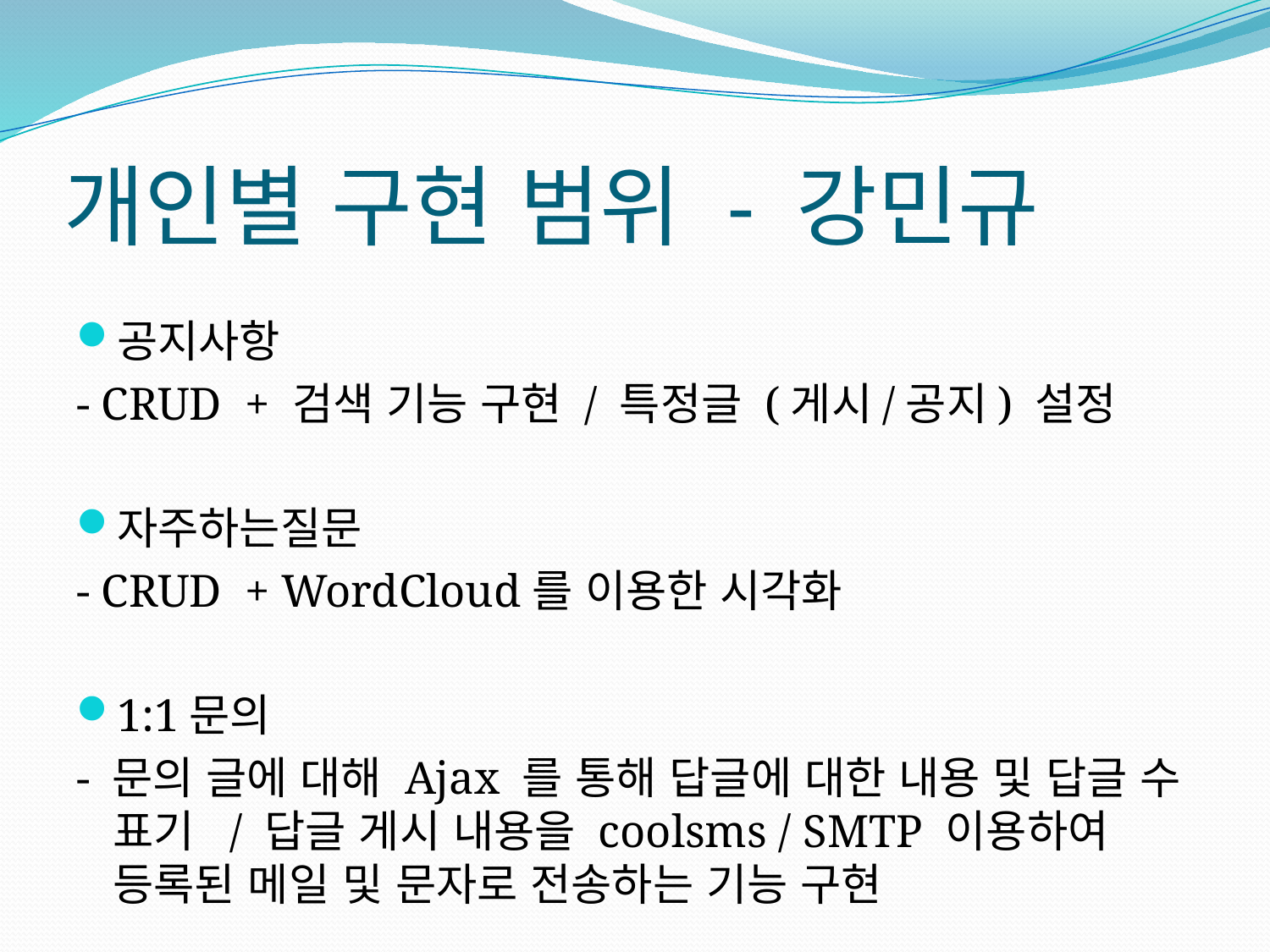

# 개인별 구현 범위 - 강민규
공지사항
- CRUD  + 검색 기능 구현 / 특정글 (게시/공지) 설정

자주하는질문
- CRUD  + WordCloud를 이용한 시각화

1:1문의
- 문의 글에 대해 Ajax 를 통해 답글에 대한 내용 및 답글 수 표기  / 답글 게시 내용을 coolsms / SMTP 이용하여 등록된 메일 및 문자로 전송하는 기능 구현